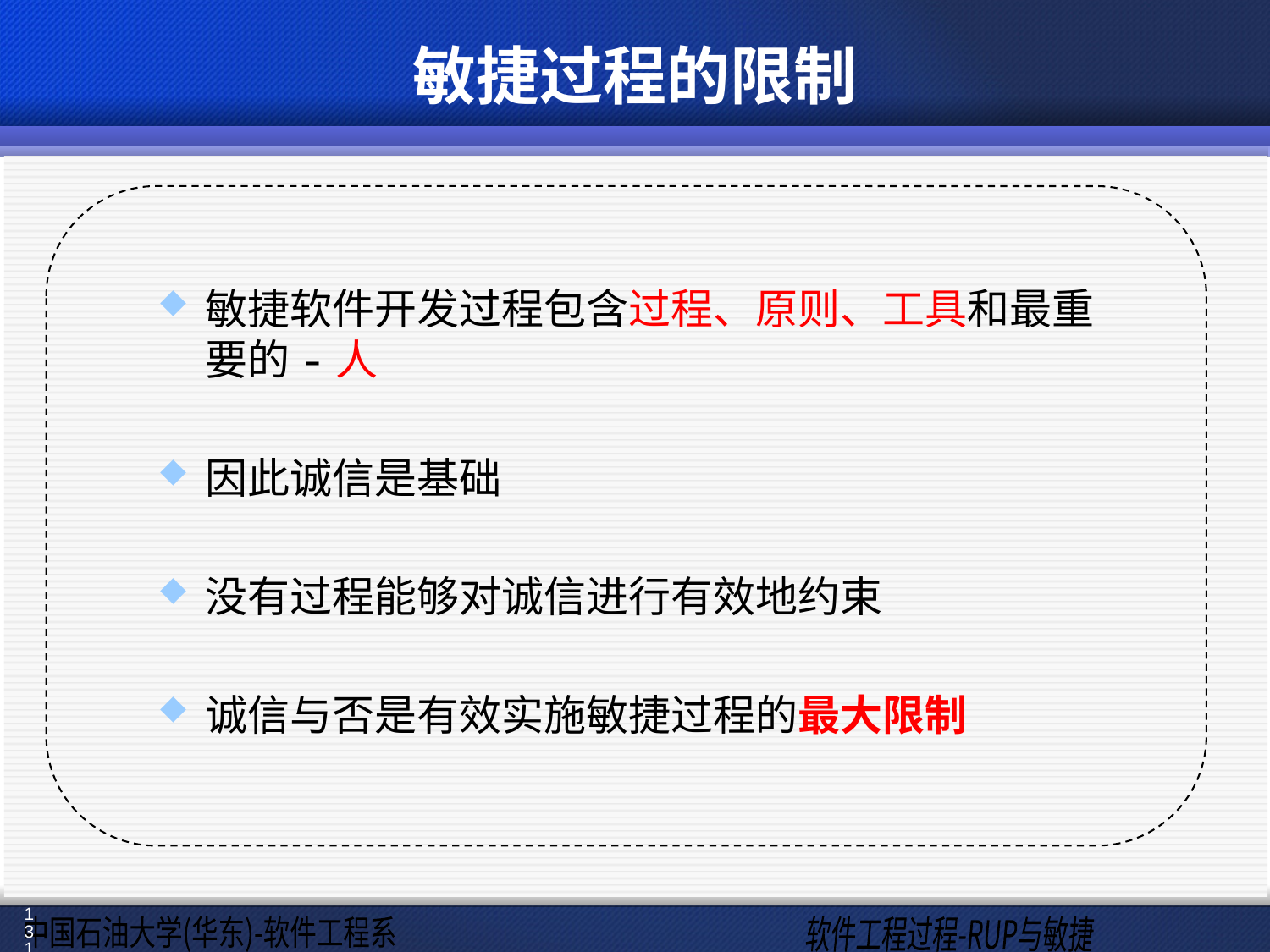

# 敏捷过程的限制

敏捷软件开发过程包含过程、原则、工具和最重要的-人

因此诚信是基础

没有过程能够对诚信进行有效地约束

诚信与否是有效实施敏捷过程的最大限制
131